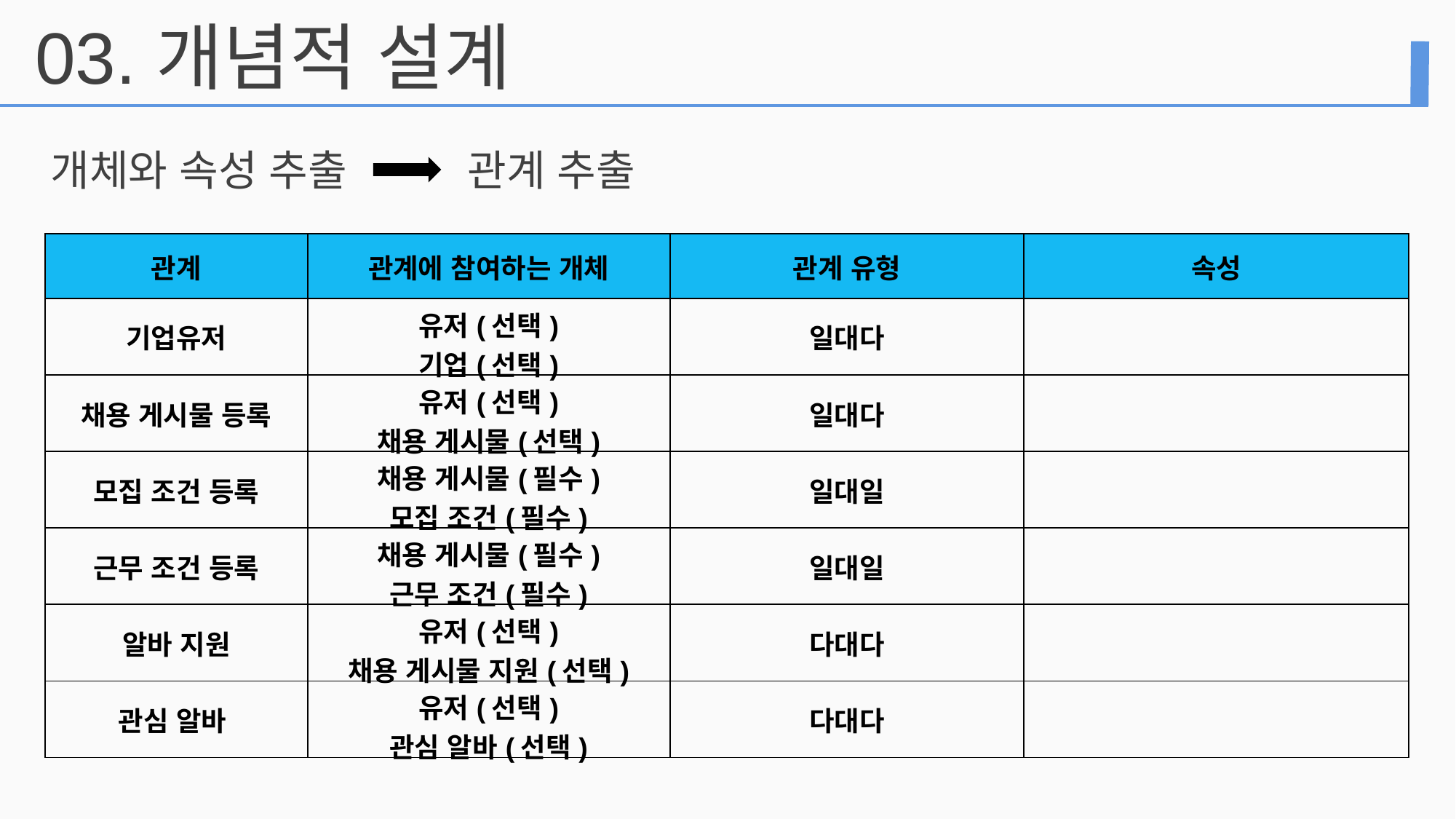

03.
개념적 설계
개체와 속성 추출
관계 추출

| 관계 | 관계에 참여하는 개체 | 관계 유형 | 속성 |
| --- | --- | --- | --- |
| 기업유저 | 유저(선택) 기업(선택) | 일대다 |  |
| 채용 게시물 등록 | 유저(선택) 채용 게시물(선택) | 일대다 |  |
| 모집 조건 등록 | 채용 게시물(필수) 모집 조건(필수) | 일대일 |  |
| 근무 조건 등록 | 채용 게시물(필수) 근무 조건(필수) | 일대일 |  |
| 알바 지원 | 유저(선택) 채용 게시물 지원(선택) | 다대다 |  |
| 관심 알바 | 유저(선택) 관심 알바(선택) | 다대다 |  |